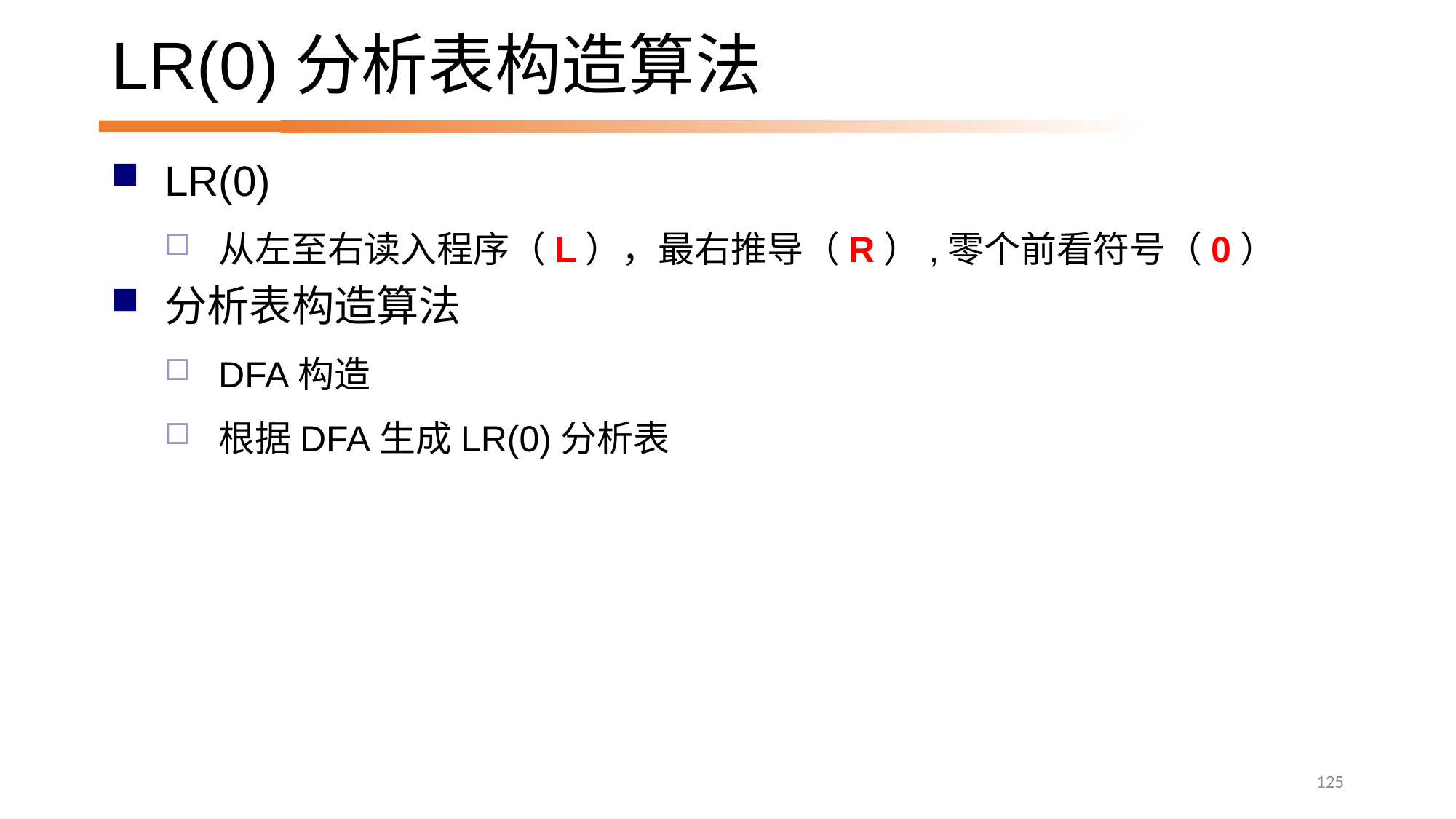

# LR(0)分析表构造算法
LR(0)
从左至右读入程序（L），最右推导（R）,零个前看符号（0）
分析表构造算法
DFA构造
根据DFA生成LR(0)分析表
125